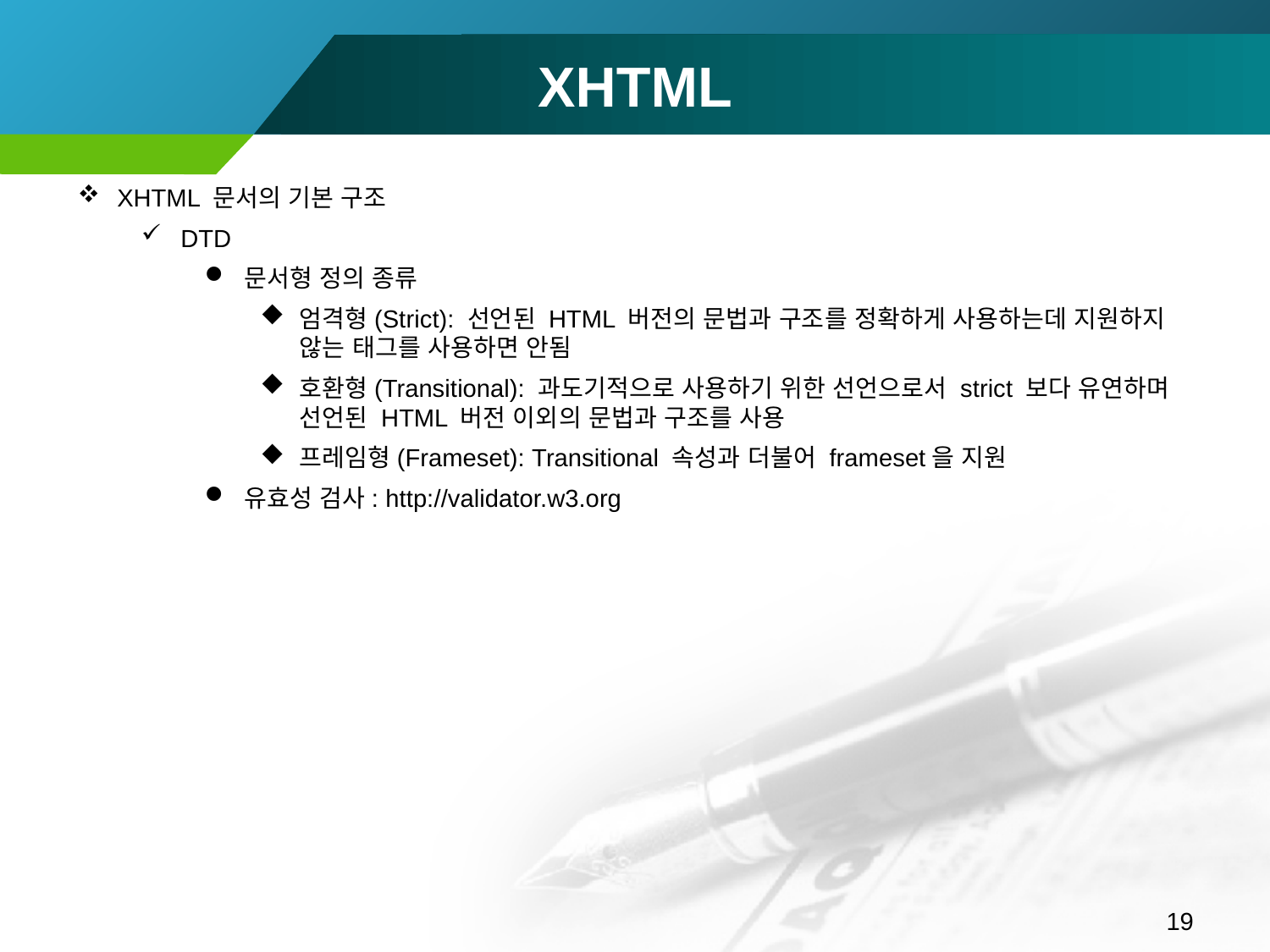

# XHTML
XHTML 문서의 기본 구조
DTD
문서형 정의 종류
엄격형(Strict): 선언된 HTML 버전의 문법과 구조를 정확하게 사용하는데 지원하지 않는 태그를 사용하면 안됨
호환형(Transitional): 과도기적으로 사용하기 위한 선언으로서 strict 보다 유연하며 선언된 HTML 버전 이외의 문법과 구조를 사용
프레임형(Frameset): Transitional 속성과 더불어 frameset을 지원
유효성 검사: http://validator.w3.org
19